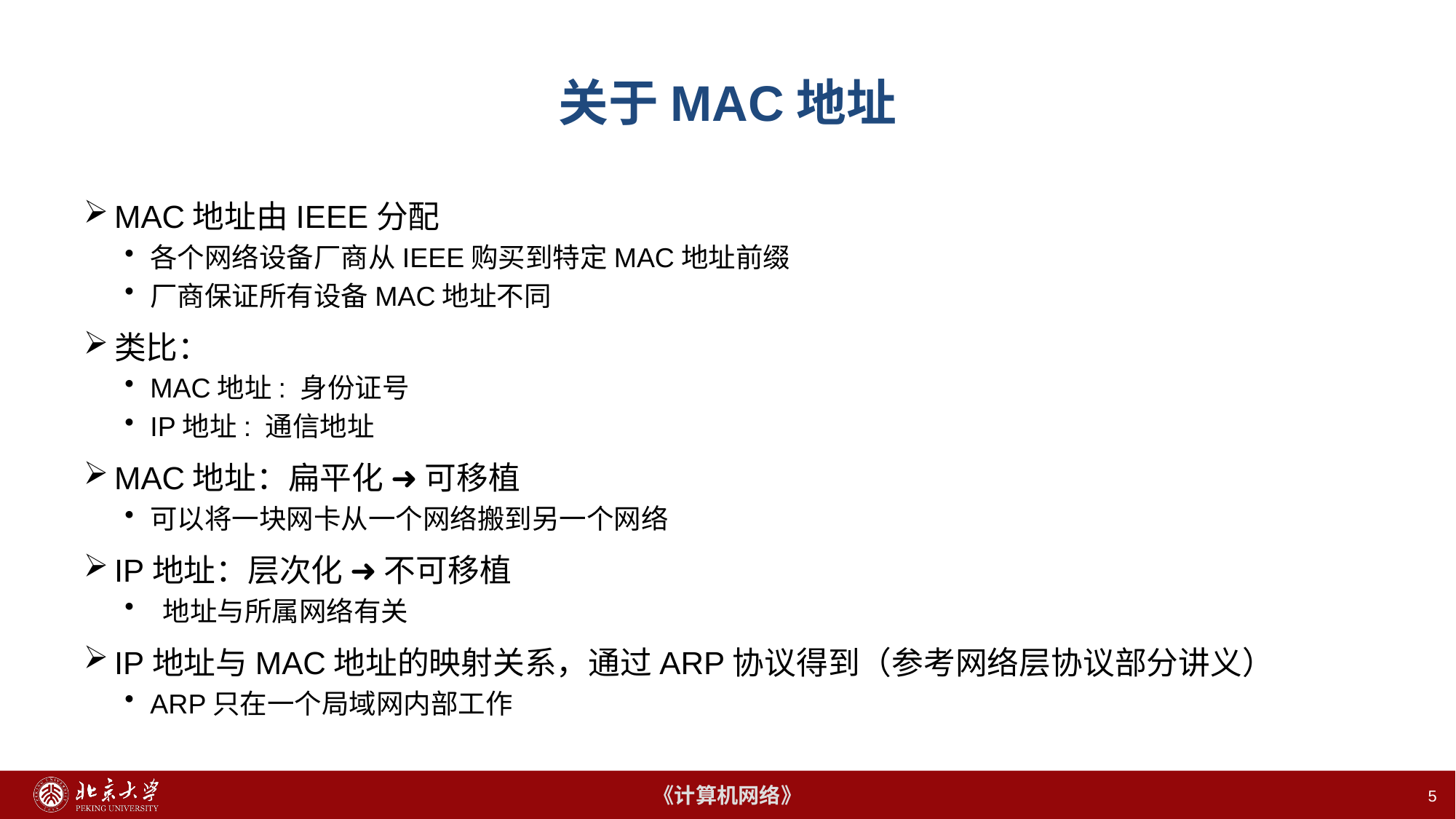

# 关于MAC地址
MAC地址由IEEE分配
各个网络设备厂商从IEEE购买到特定MAC地址前缀
厂商保证所有设备MAC地址不同
类比：
MAC地址: 身份证号
IP地址: 通信地址
MAC地址：扁平化 ➜ 可移植
可以将一块网卡从一个网络搬到另一个网络
IP地址：层次化 ➜ 不可移植
 地址与所属网络有关
IP地址与MAC地址的映射关系，通过ARP协议得到（参考网络层协议部分讲义）
ARP只在一个局域网内部工作
5